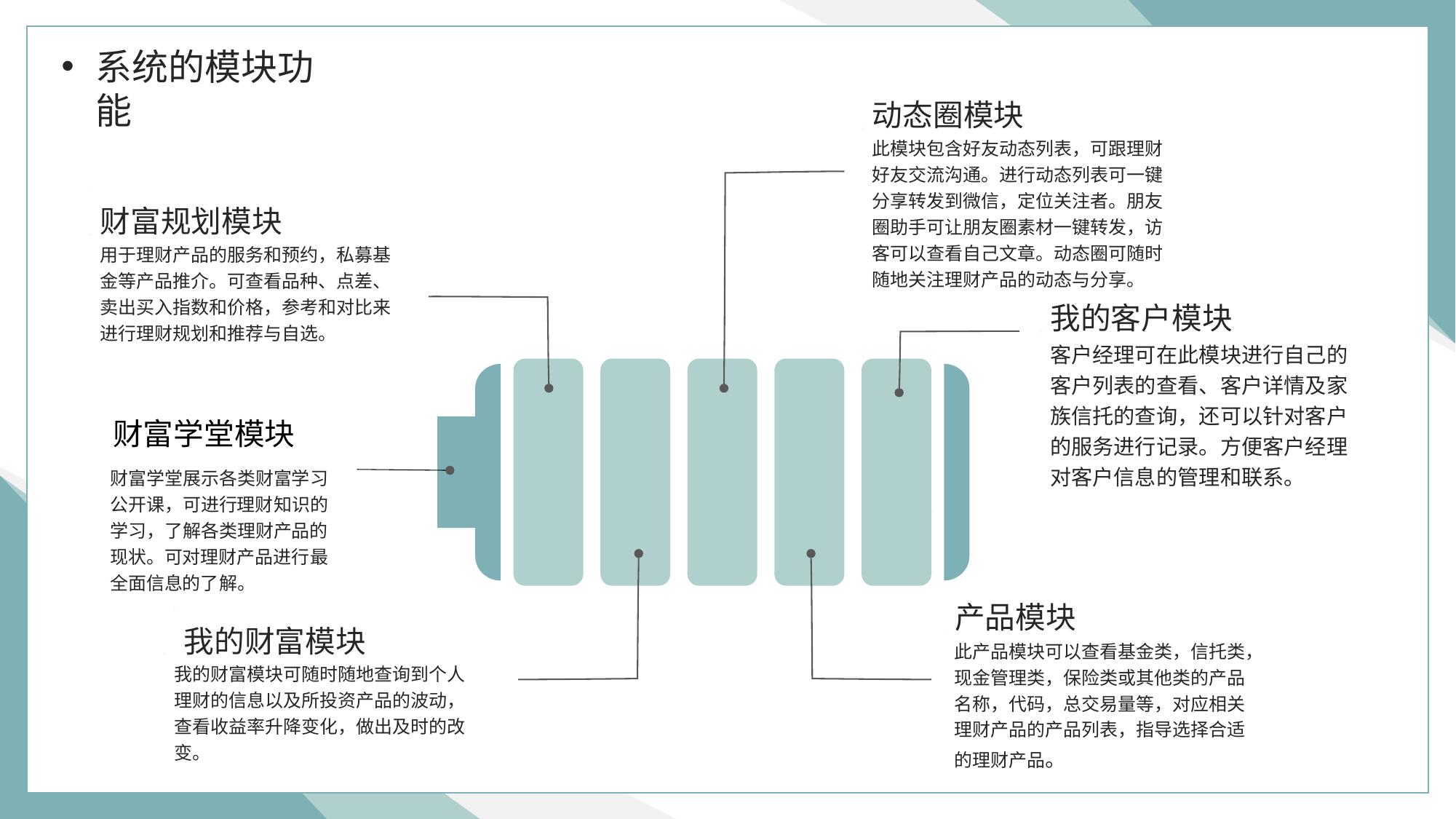

系统的模块功能
动态圈模块
此模块包含好友动态列表，可跟理财好友交流沟通。进行动态列表可一键分享转发到微信，定位关注者。朋友圈助手可让朋友圈素材一键转发，访客可以查看自己文章。动态圈可随时随地关注理财产品的动态与分享。

财富规划模块
用于理财产品的服务和预约，私募基金等产品推介。可查看品种、点差、卖出买入指数和价格，参考和对比来进行理财规划和推荐与自选。
我的客户模块
客户经理可在此模块进行自己的客户列表的查看、客户详情及家族信托的查询，还可以针对客户的服务进行记录。方便客户经理对客户信息的管理和联系。

财富学堂模块
财富学堂展示各类财富学习公开课，可进行理财知识的学习，了解各类理财产品的现状。可对理财产品进行最全面信息的了解。

产品模块
此产品模块可以查看基金类，信托类，现金管理类，保险类或其他类的产品名称，代码，总交易量等，对应相关理财产品的产品列表，指导选择合适的理财产品。
我的财富模块
我的财富模块可随时随地查询到个人理财的信息以及所投资产品的波动，查看收益率升降变化，做出及时的改变。